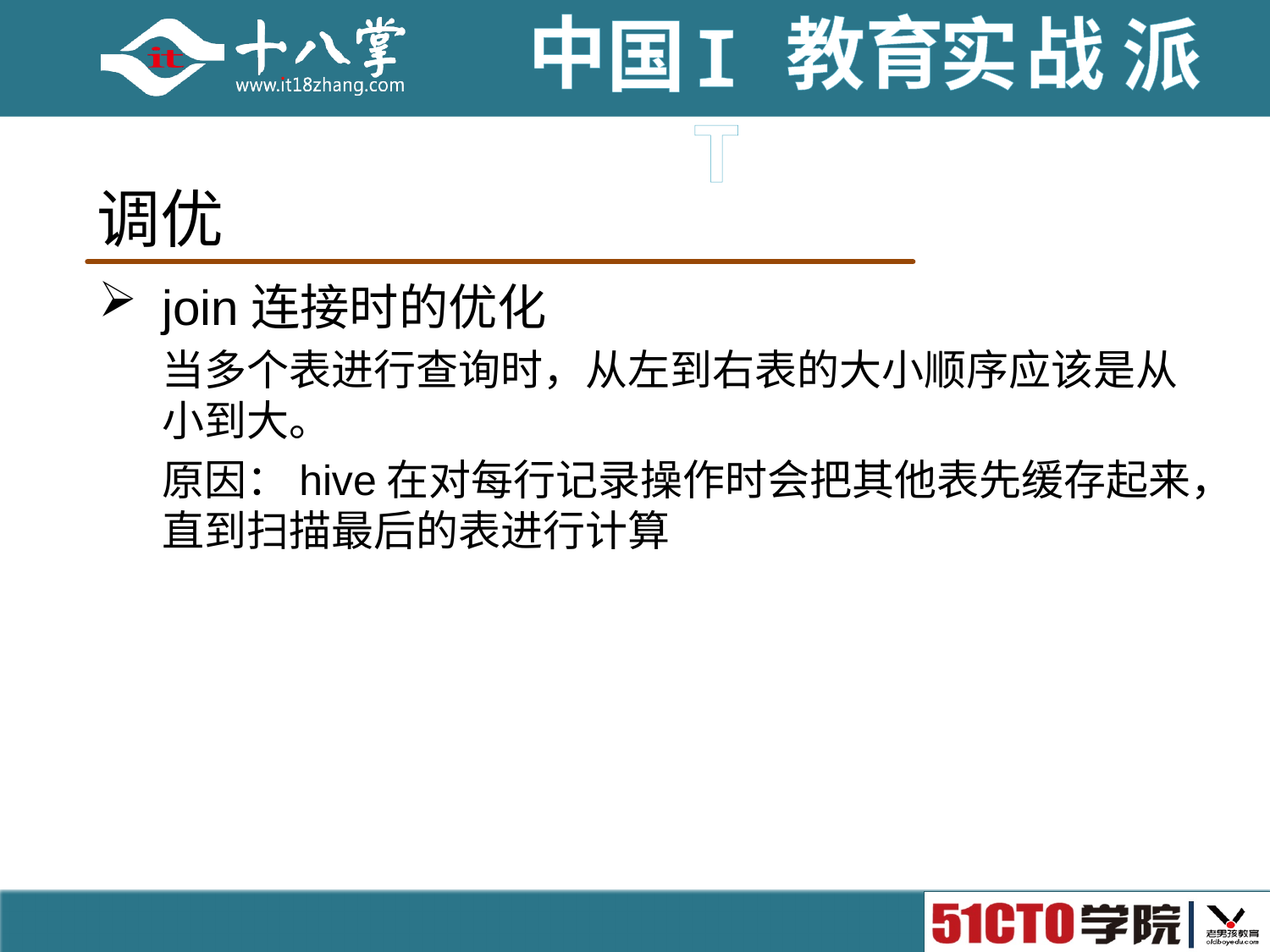

# 调优
join连接时的优化
当多个表进行查询时，从左到右表的大小顺序应该是从小到大。
原因：hive在对每行记录操作时会把其他表先缓存起来，直到扫描最后的表进行计算